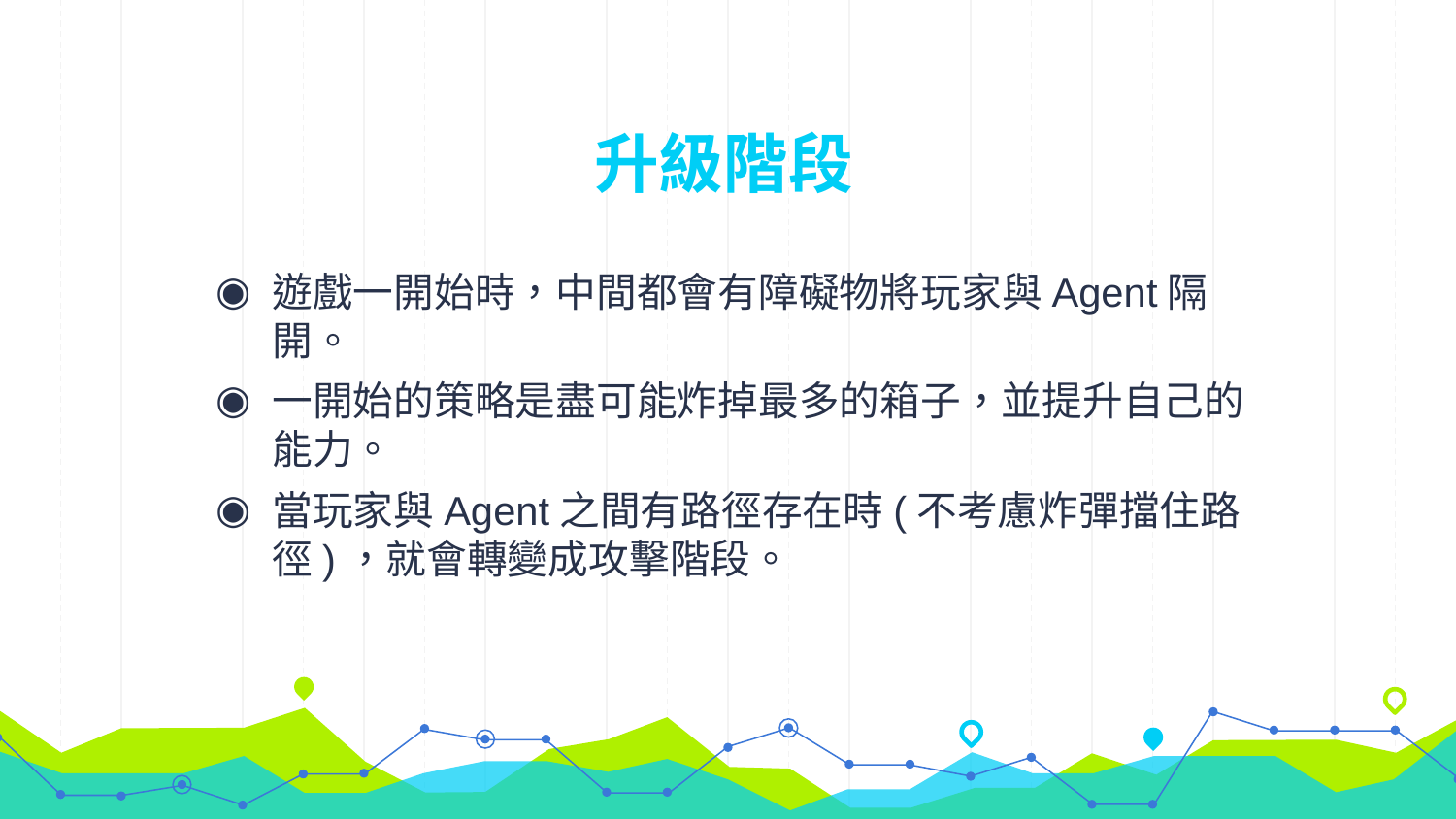

# 升級階段
遊戲一開始時，中間都會有障礙物將玩家與Agent隔開。
一開始的策略是盡可能炸掉最多的箱子，並提升自己的能力。
當玩家與Agent之間有路徑存在時(不考慮炸彈擋住路徑)，就會轉變成攻擊階段。